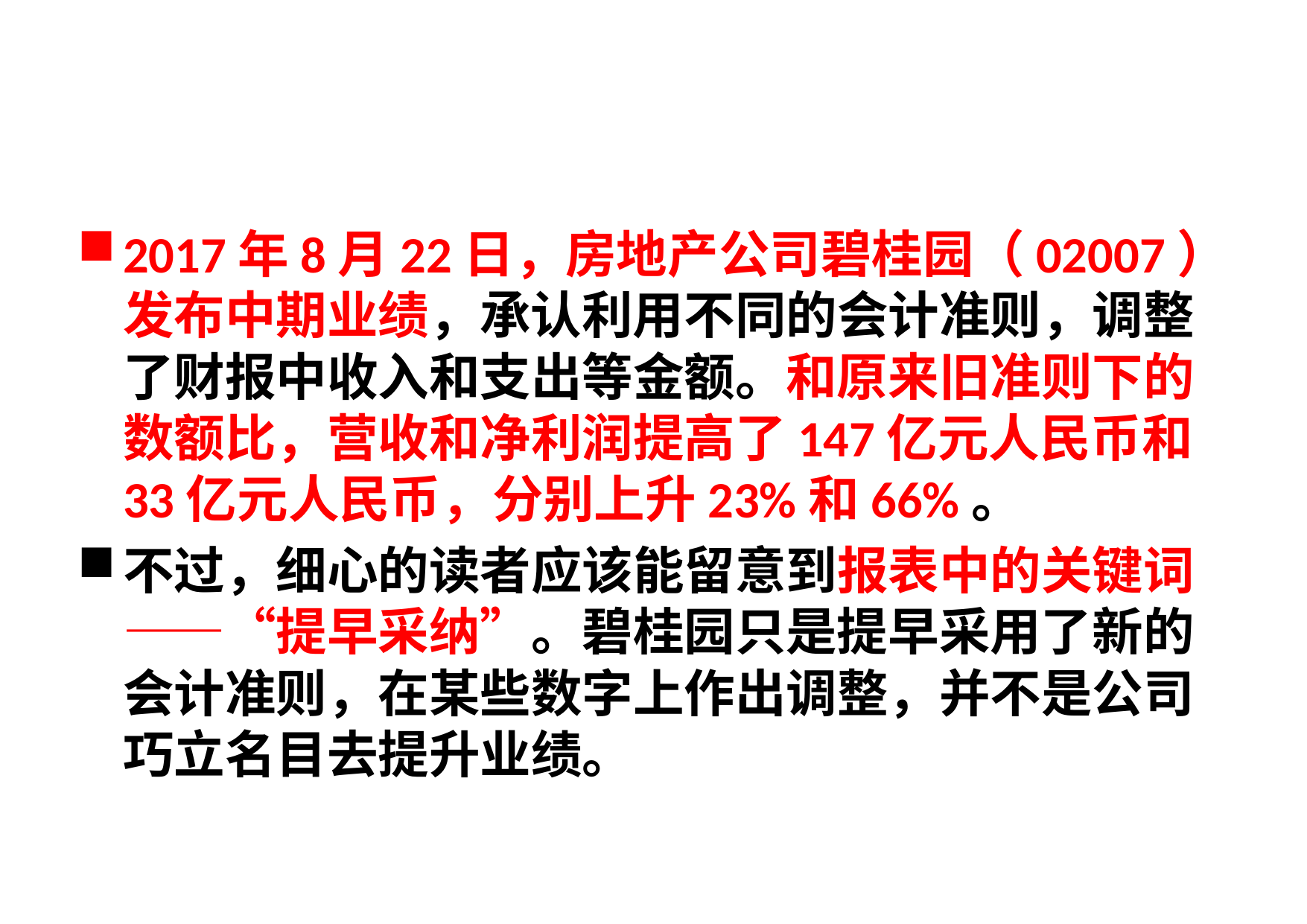

#
2017年8月22日，房地产公司碧桂园（02007） 发布中期业绩，承认利用不同的会计准则，调整了财报中收入和支出等金额。和原来旧准则下的数额比，营收和净利润提高了147亿元人民币和33亿元人民币，分别上升23%和66%。
不过，细心的读者应该能留意到报表中的关键词——“提早采纳”。碧桂园只是提早采用了新的会计准则，在某些数字上作出调整，并不是公司巧立名目去提升业绩。

57